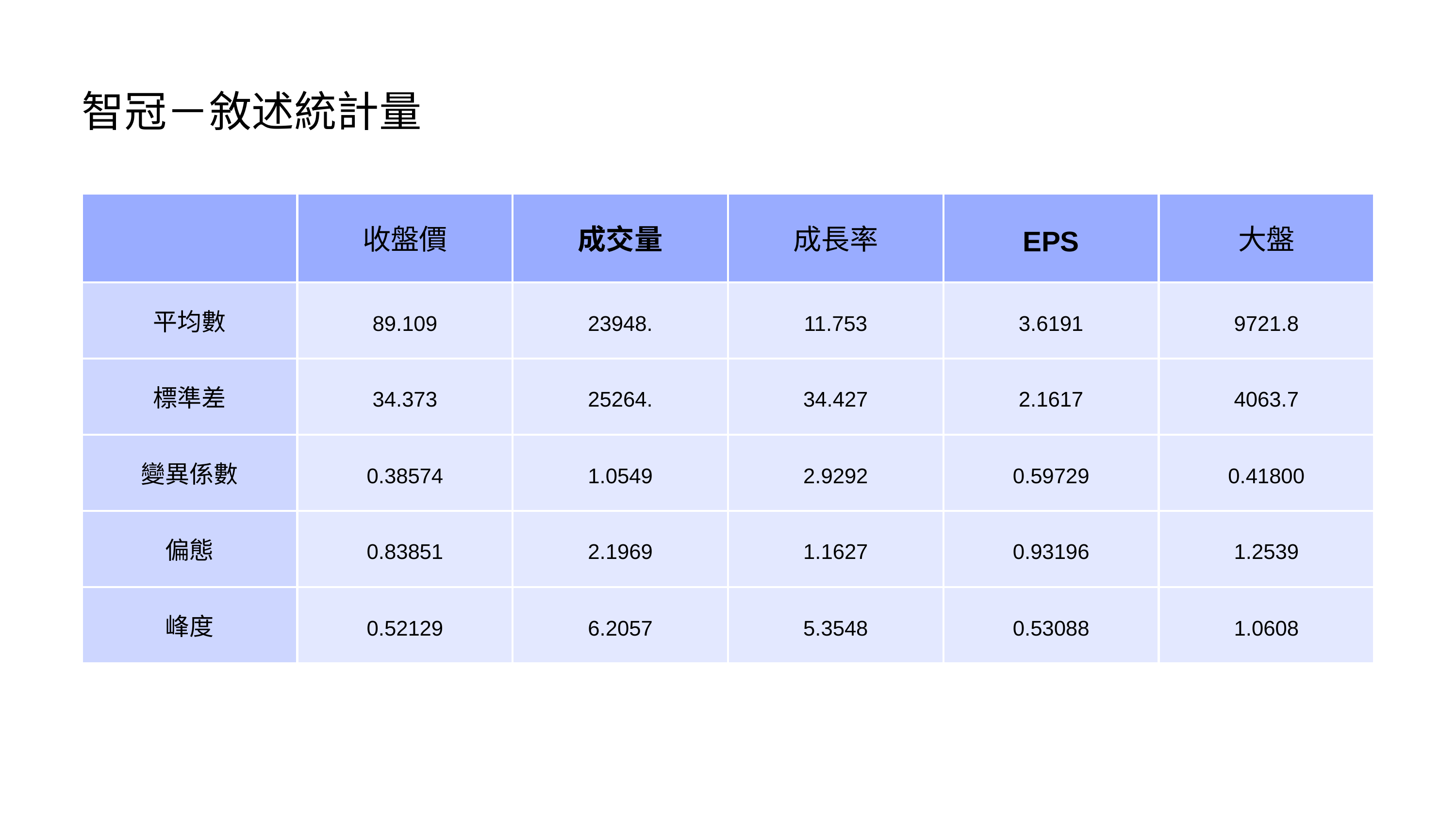

智冠－敘述統計量
|  | 收盤價 | 成交量 | 成長率 | EPS | 大盤 |
| --- | --- | --- | --- | --- | --- |
| 平均數 | 89.109 | 23948. | 11.753 | 3.6191 | 9721.8 |
| 標準差 | 34.373 | 25264. | 34.427 | 2.1617 | 4063.7 |
| 變異係數 | 0.38574 | 1.0549 | 2.9292 | 0.59729 | 0.41800 |
| 偏態 | 0.83851 | 2.1969 | 1.1627 | 0.93196 | 1.2539 |
| 峰度 | 0.52129 | 6.2057 | 5.3548 | 0.53088 | 1.0608 |